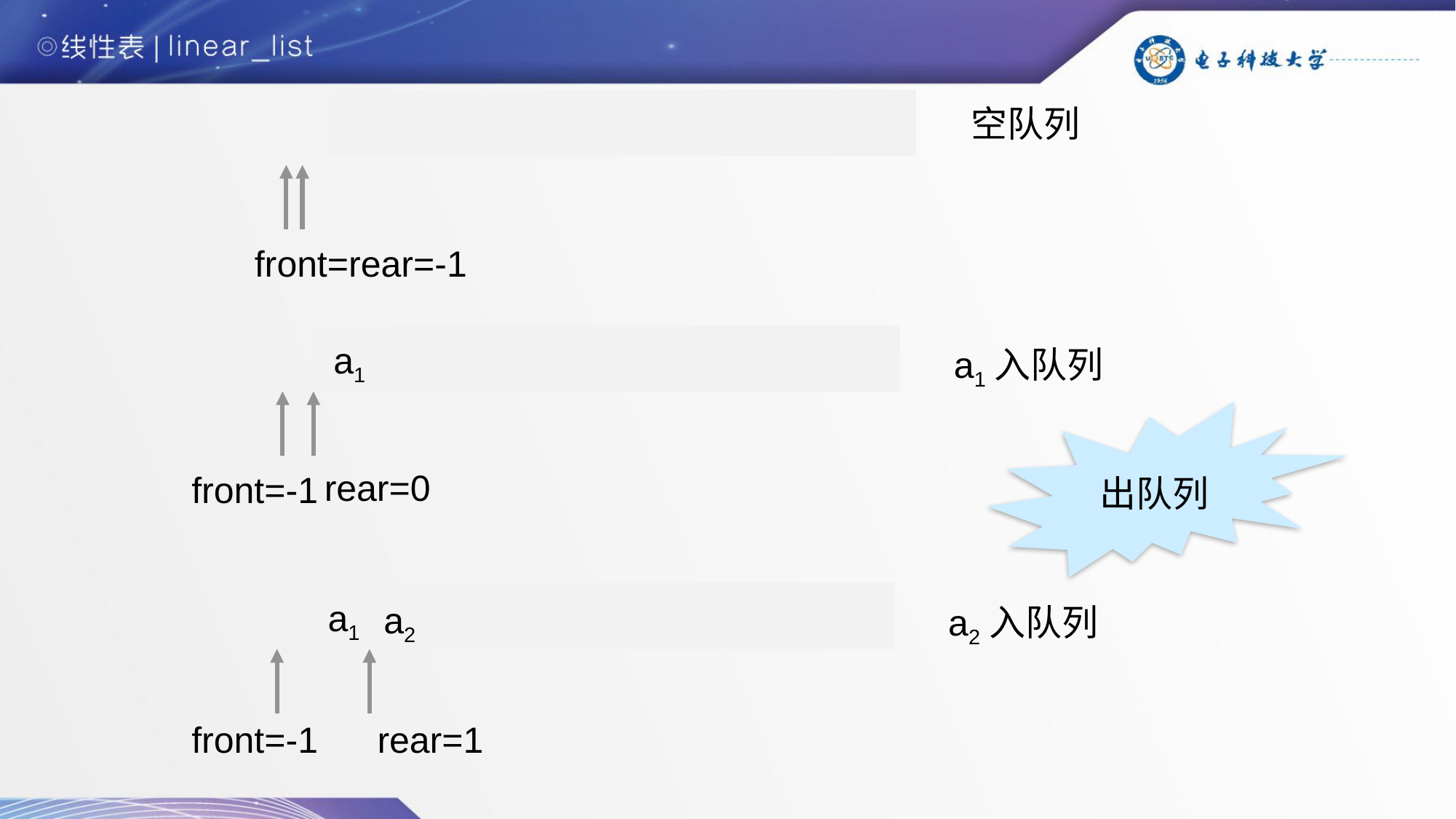

空队列
front=rear=-1

a1
a1入队列
出队列
rear=0
front=-1

a1
a2
a2入队列
rear=1
front=-1